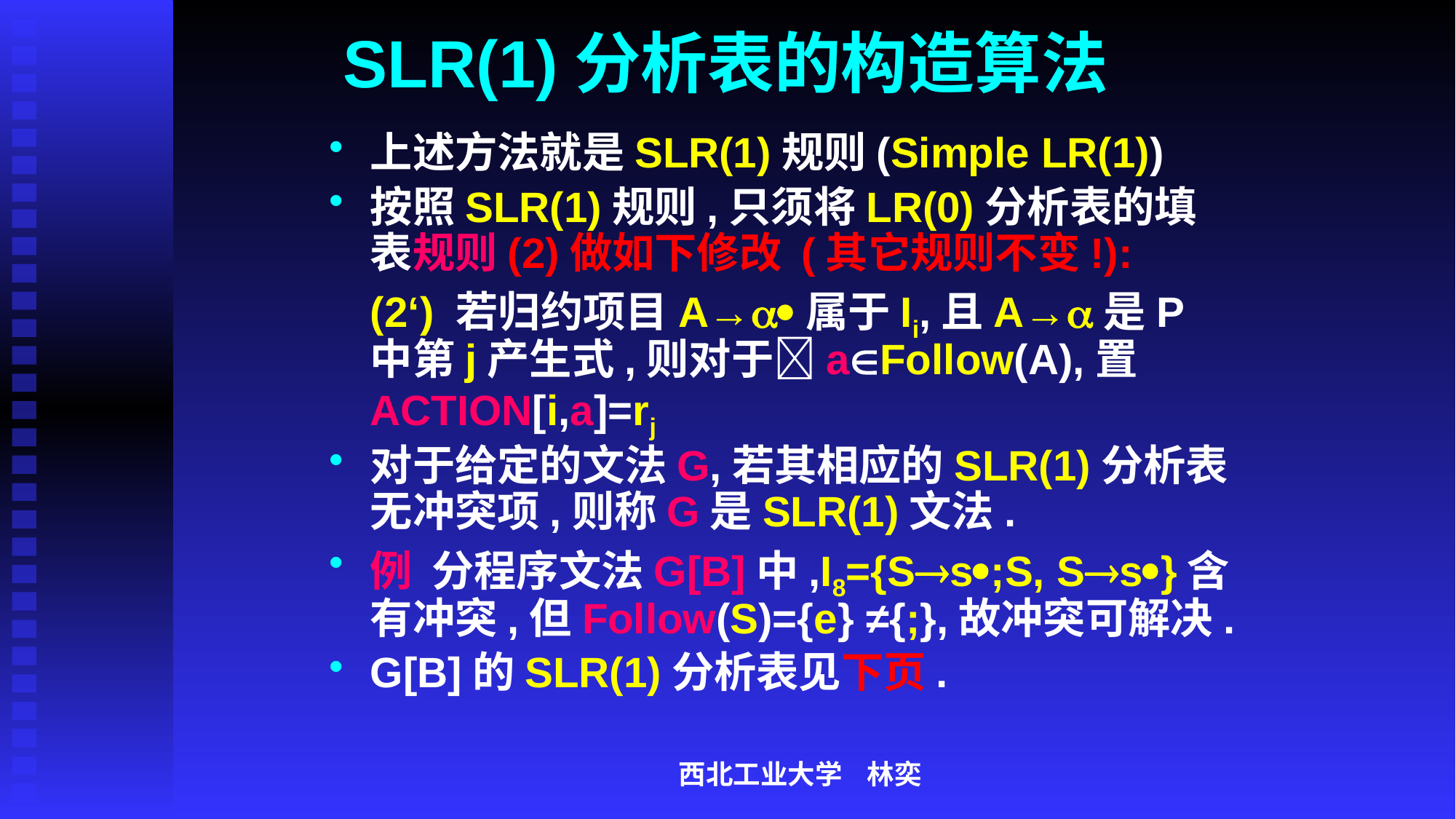

# SLR(1)分析表的构造算法
上述方法就是SLR(1)规则(Simple LR(1))
按照SLR(1)规则,只须将LR(0)分析表的填表规则(2)做如下修改 (其它规则不变!):
	(2‘) 若归约项目A→α•属于Ii,且A→α是P中第j产生式,则对于∀a∈Follow(A),置ACTION[i,a]=rj
对于给定的文法G,若其相应的SLR(1)分析表无冲突项,则称G是SLR(1)文法.
例  分程序文法G[B]中,I8={S→s•;S, S→s•}含有冲突,但Follow(S)={e} ≠{;},故冲突可解决.
G[B]的SLR(1)分析表见下页.
西北工业大学    林奕
133